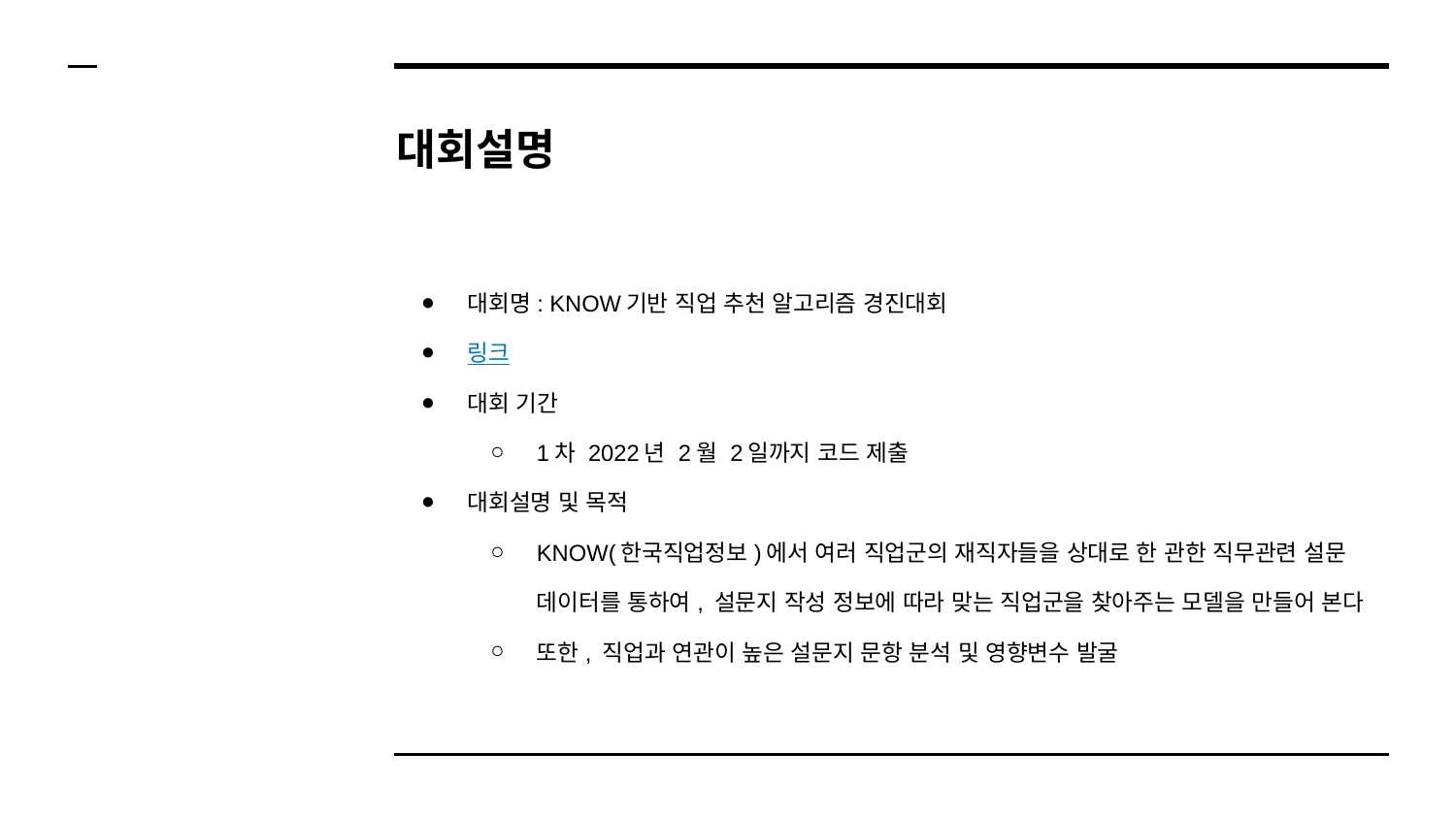

# 대회설명
대회명: KNOW기반 직업 추천 알고리즘 경진대회
링크
대회 기간
1차 2022년 2월 2일까지 코드 제출
대회설명 및 목적
KNOW(한국직업정보)에서 여러 직업군의 재직자들을 상대로 한 관한 직무관련 설문 데이터를 통하여, 설문지 작성 정보에 따라 맞는 직업군을 찾아주는 모델을 만들어 본다
또한, 직업과 연관이 높은 설문지 문항 분석 및 영향변수 발굴